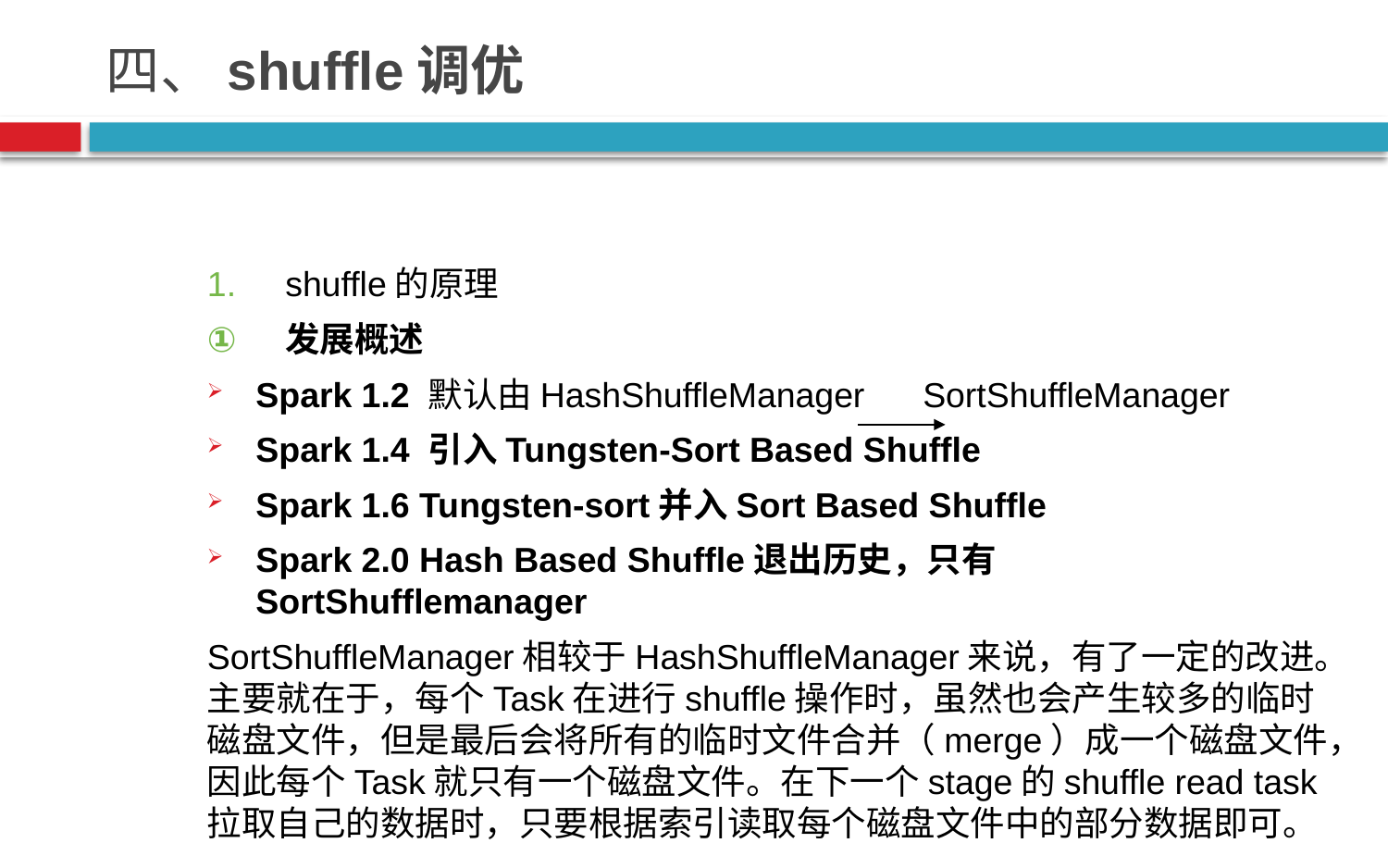

# 四、shuffle调优
shuffle的原理
发展概述
Spark 1.2 默认由HashShuffleManager      SortShuffleManager
Spark 1.4 引入Tungsten-Sort Based Shuffle
Spark 1.6 Tungsten-sort并入Sort Based Shuffle
Spark 2.0 Hash Based Shuffle退出历史，只有SortShufflemanager
SortShuffleManager相较于HashShuffleManager来说，有了一定的改进。主要就在于，每个Task在进行shuffle操作时，虽然也会产生较多的临时磁盘文件，但是最后会将所有的临时文件合并（merge）成一个磁盘文件，因此每个Task就只有一个磁盘文件。在下一个stage的shuffle read task拉取自己的数据时，只要根据索引读取每个磁盘文件中的部分数据即可。